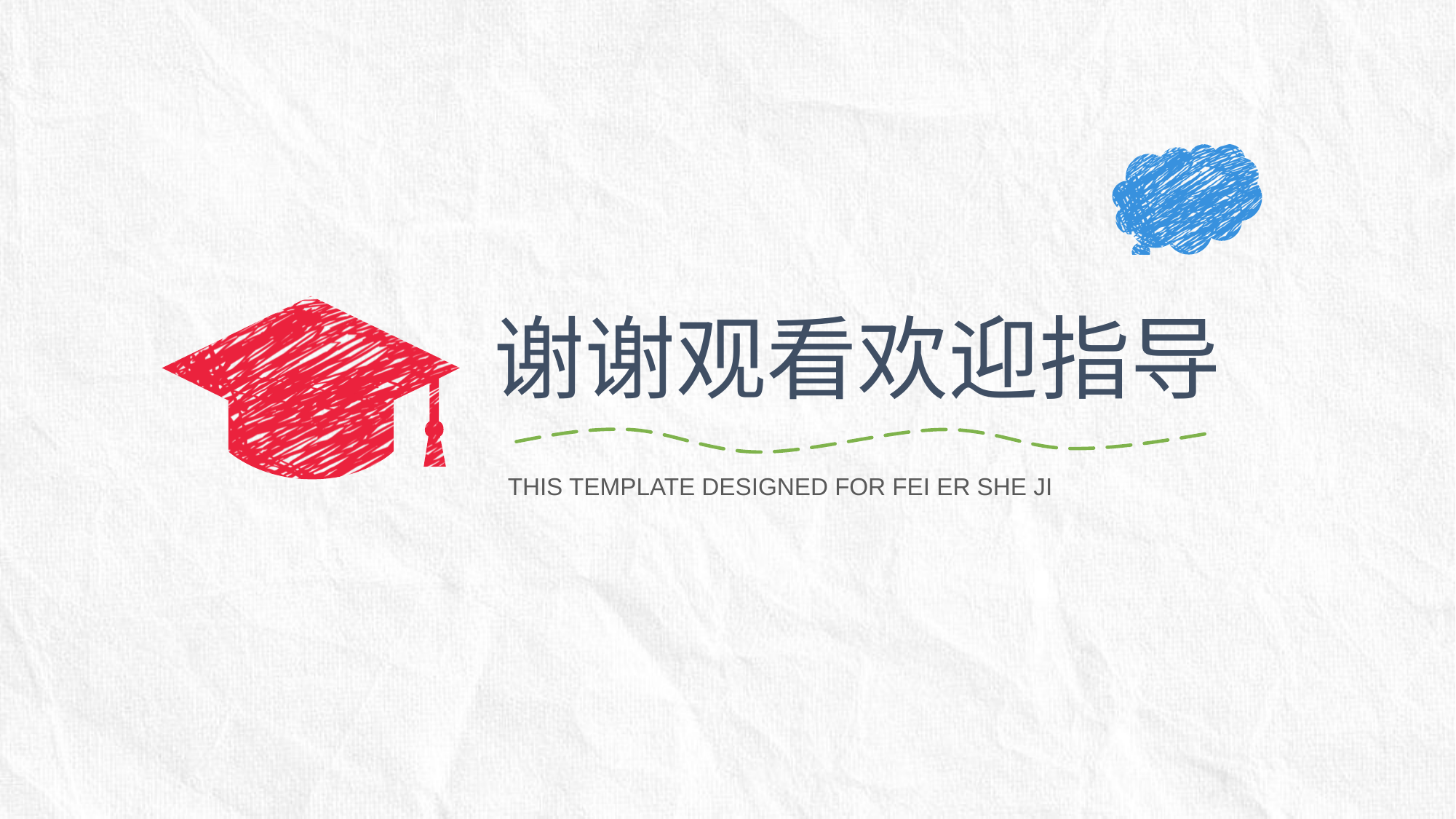

谢谢观看欢迎指导

THIS TEMPLATE DESIGNED FOR FEI ER SHE JI